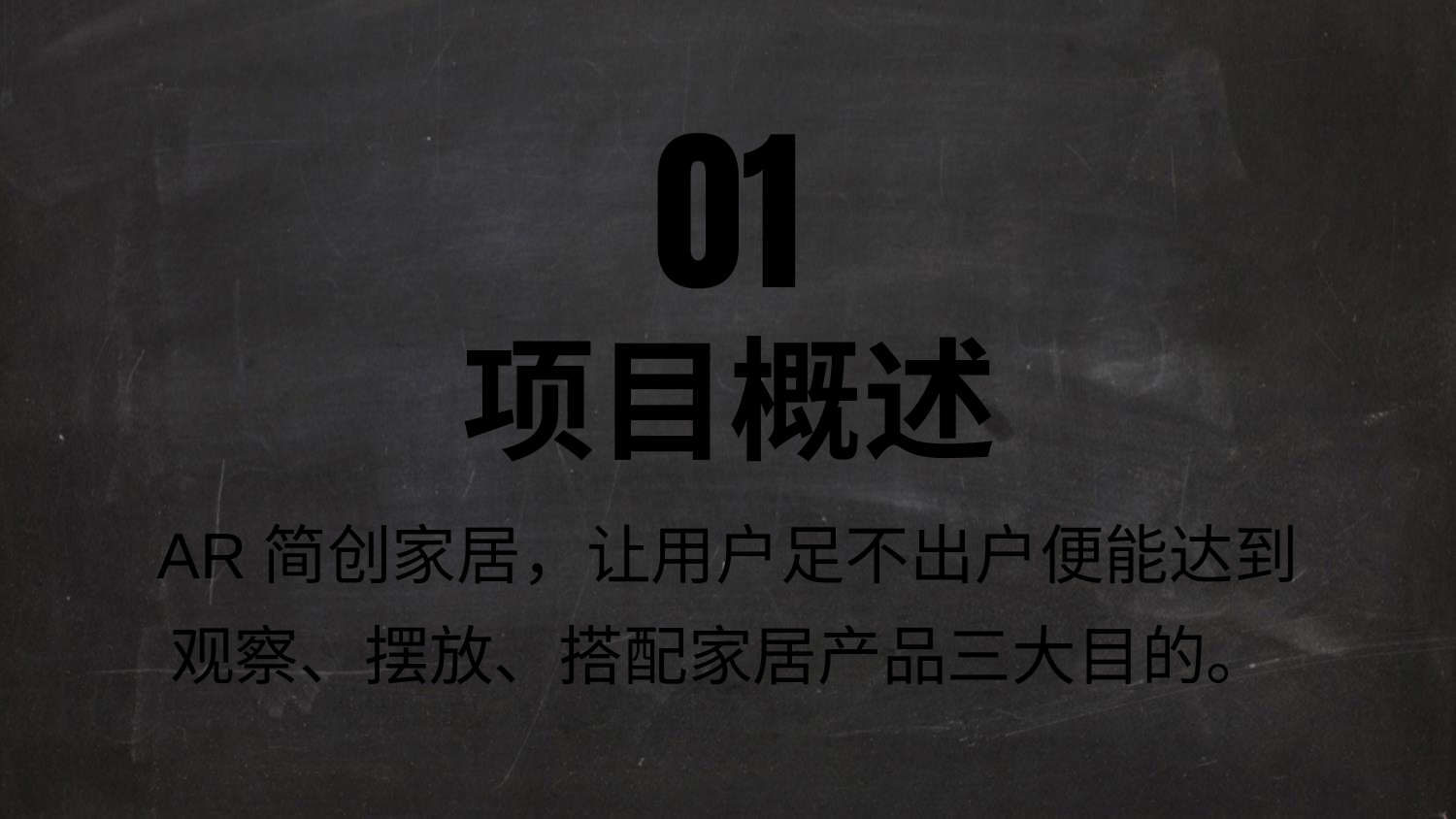

01
项目概述
AR简创家居，让用户足不出户便能达到观察、摆放、搭配家居产品三大目的。